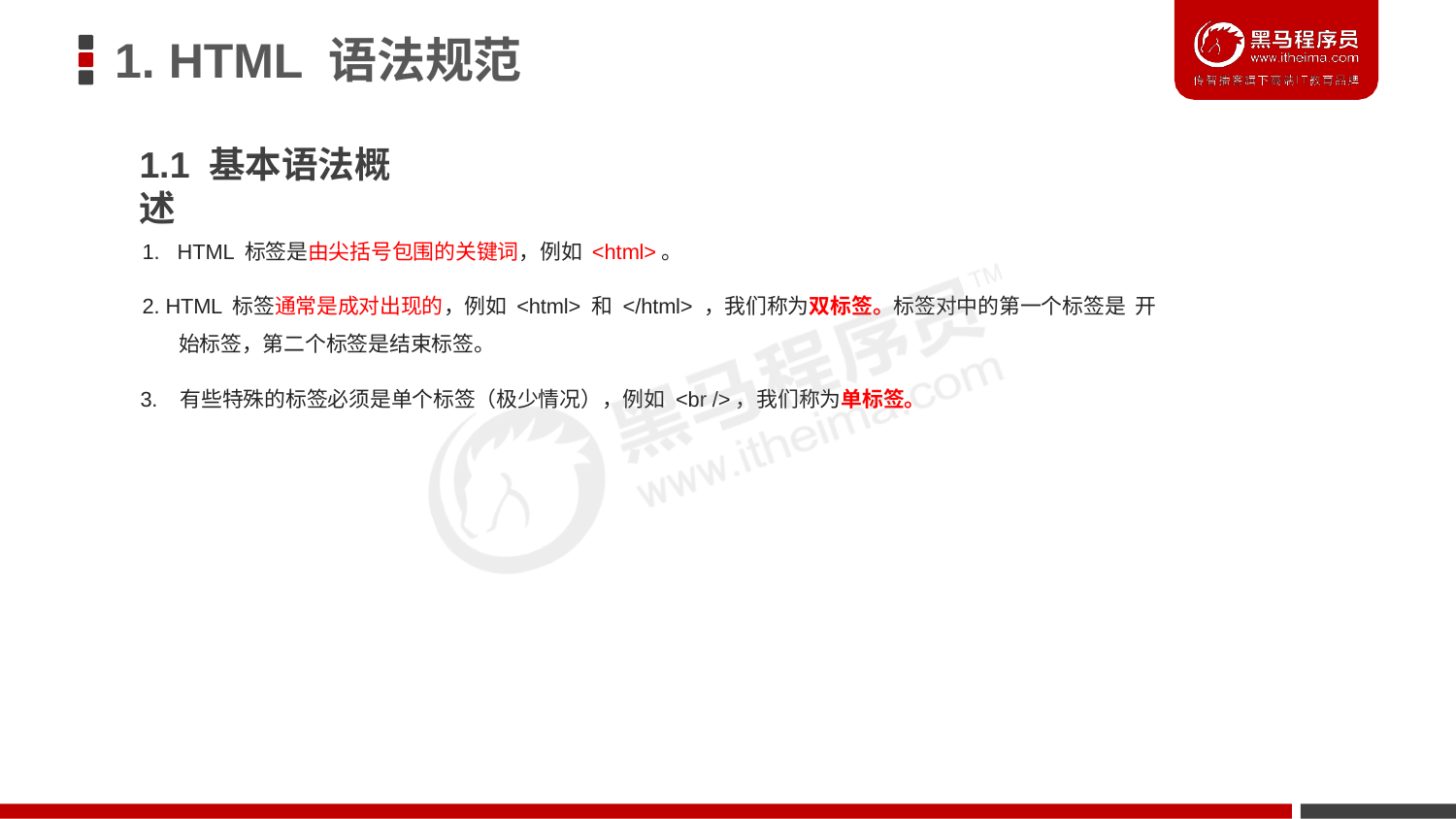

# 1. HTML 语法规范
1.1 基本语法概述

1.   HTML 标签是由尖括号包围的关键词，例如 <html>。
2. HTML 标签通常是成对出现的，例如 <html> 和 </html> ，我们称为双标签。标签对中的第一个标签是  开始标签，第二个标签是结束标签。

3.   有些特殊的标签必须是单个标签（极少情况），例如 <br />，我们称为单标签。